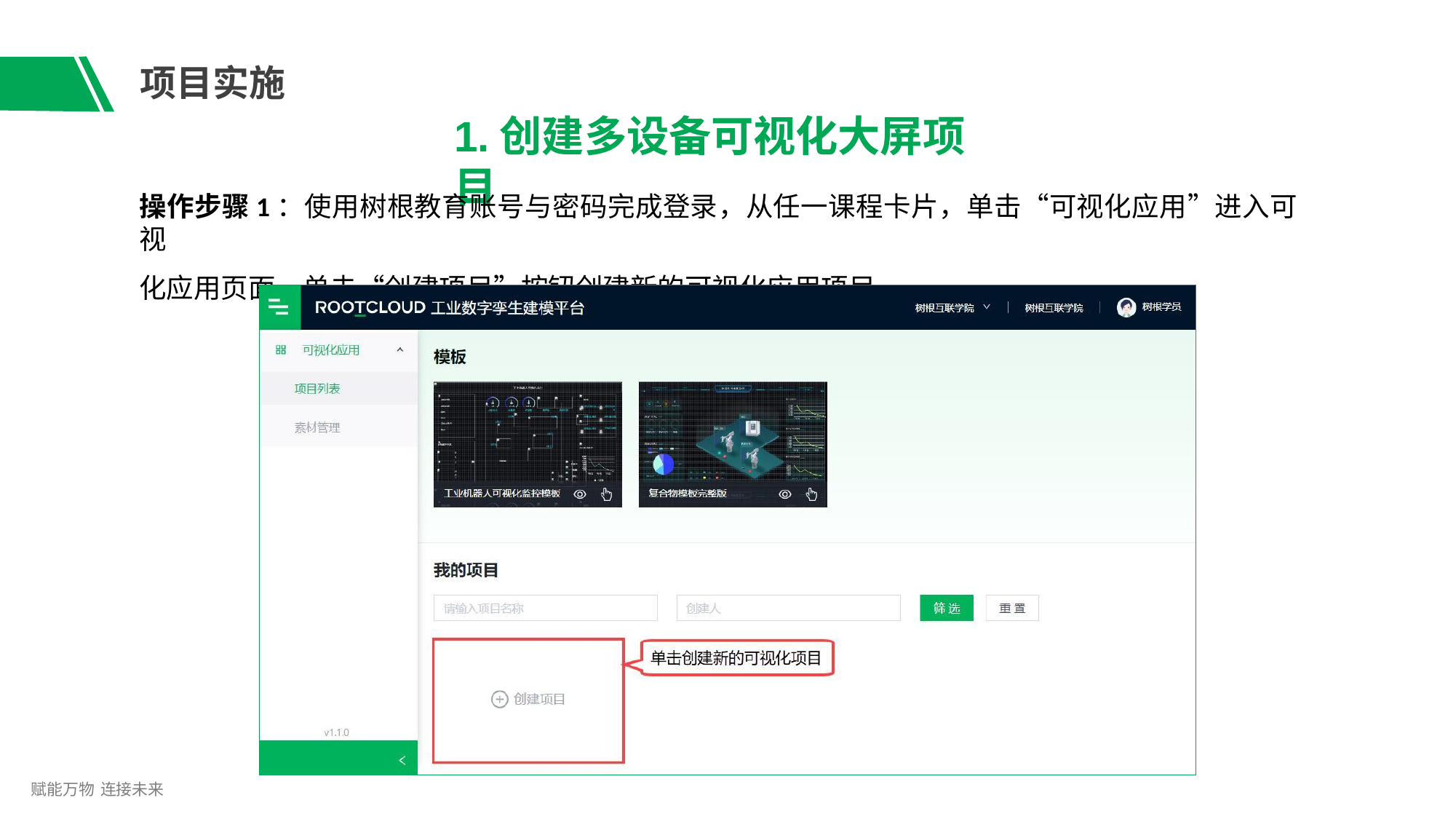

# 项目实施
1.创建多设备可视化大屏项目
操作步骤1：使用树根教育账号与密码完成登录，从任一课程卡片，单击“可视化应用”进入可视
化应用页面，单击“创建项目”按钮创建新的可视化应用项目。

赋能万物 连接未来